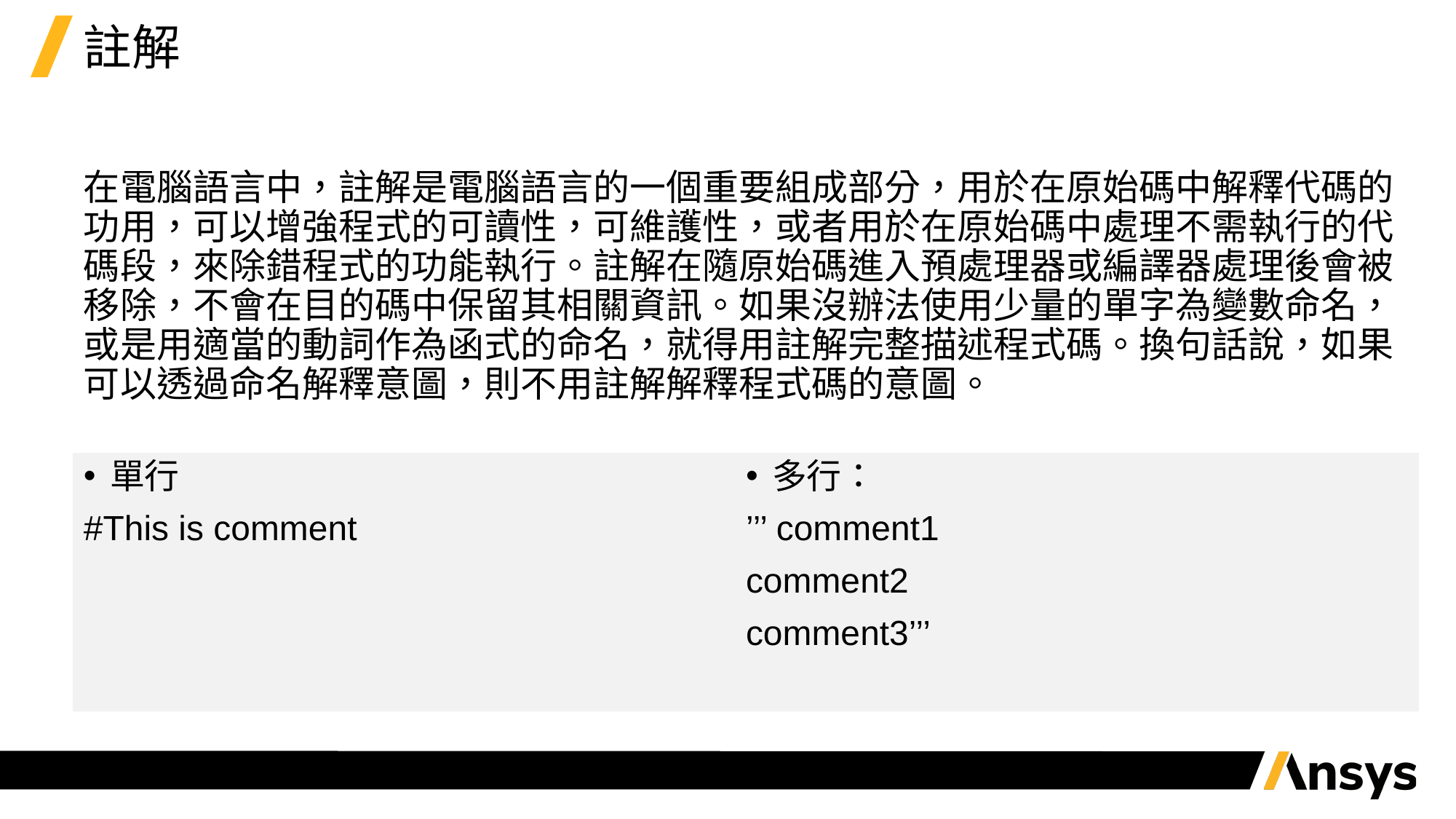

# 註解
在電腦語言中，註解是電腦語言的一個重要組成部分，用於在原始碼中解釋代碼的功用，可以增強程式的可讀性，可維護性，或者用於在原始碼中處理不需執行的代碼段，來除錯程式的功能執行。註解在隨原始碼進入預處理器或編譯器處理後會被移除，不會在目的碼中保留其相關資訊。如果沒辦法使用少量的單字為變數命名，或是用適當的動詞作為函式的命名，就得用註解完整描述程式碼。換句話說，如果可以透過命名解釋意圖，則不用註解解釋程式碼的意圖。

單行
#This is comment

多行：
’’’ comment1
comment2
comment3’’’